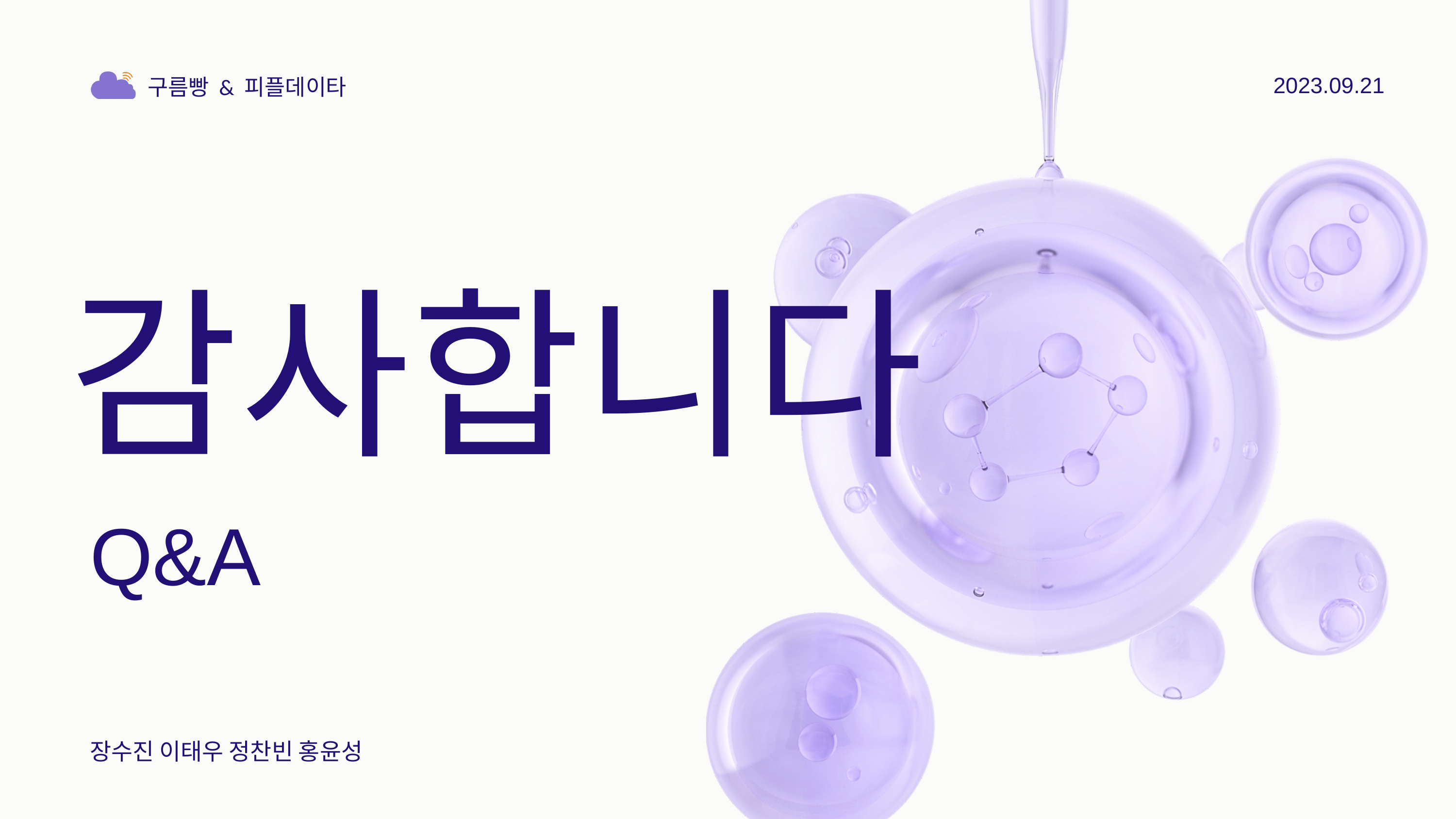

2023.09.21
구름빵 & 피플데이타
감사합니다
Q&A
장수진 이태우 정찬빈 홍윤성